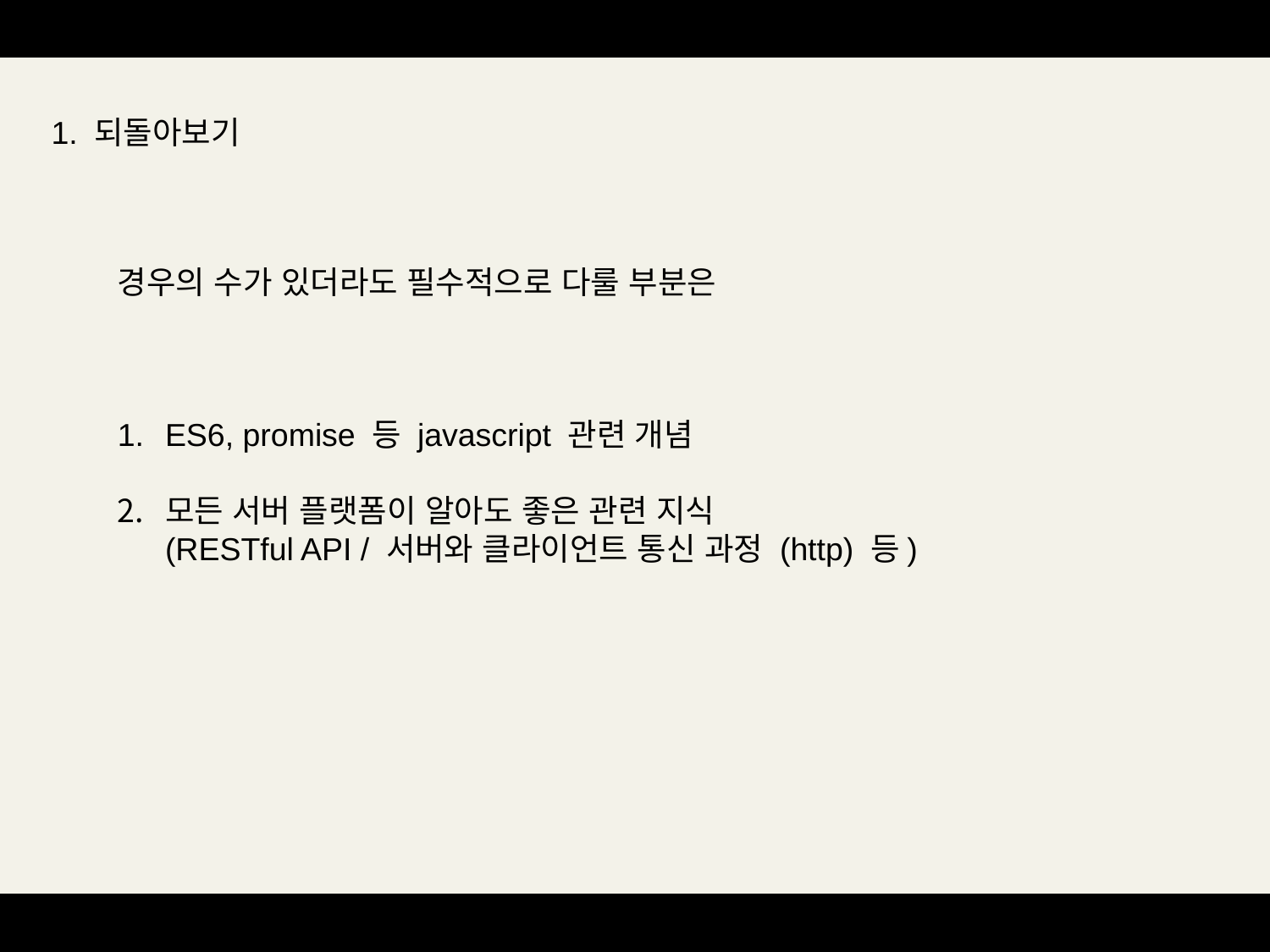

1. 되돌아보기
경우의 수가 있더라도 필수적으로 다룰 부분은

ES6, promise 등 javascript 관련 개념
모든 서버 플랫폼이 알아도 좋은 관련 지식
(RESTful API / 서버와 클라이언트 통신 과정 (http) 등)